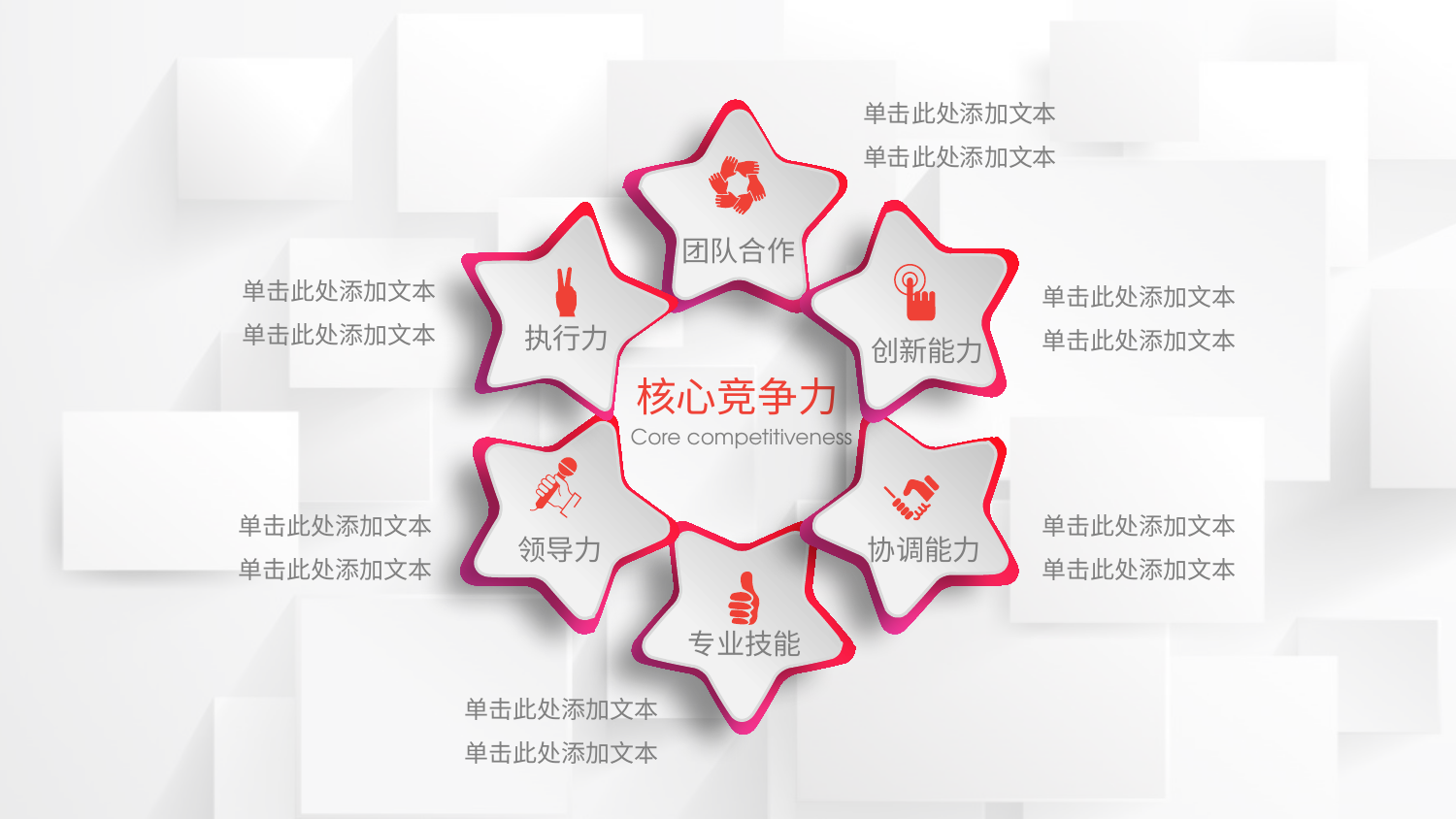

单击此处添加文本
单击此处添加文本

团队合作

执行力

创新能力
单击此处添加文本
单击此处添加文本
单击此处添加文本
单击此处添加文本
核心竞争力
Core competitiveness

领导力

协调能力
单击此处添加文本
单击此处添加文本
单击此处添加文本
单击此处添加文本

专业技能
单击此处添加文本
单击此处添加文本